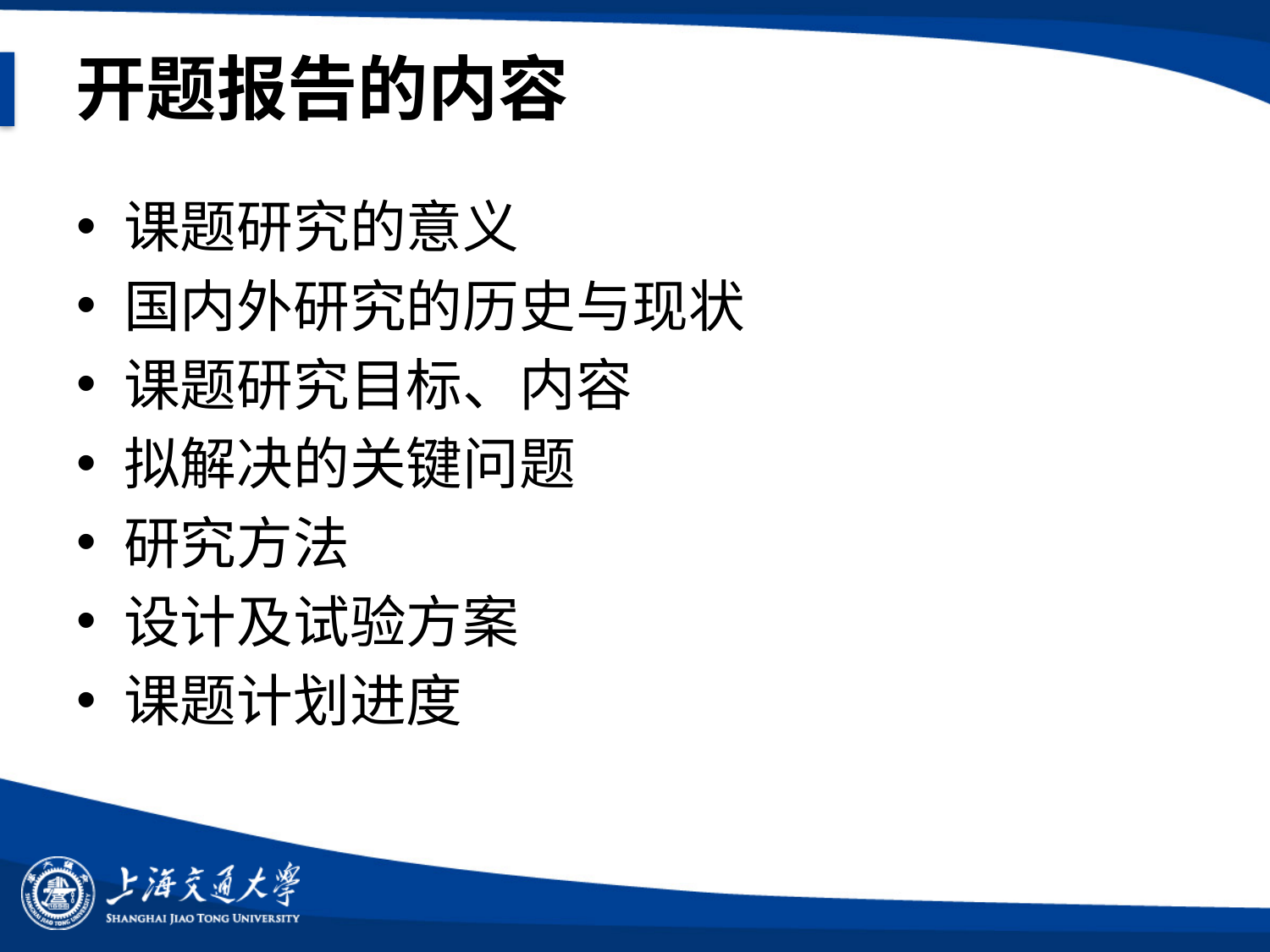

# 开题报告的内容
课题研究的意义
国内外研究的历史与现状
课题研究目标、内容
拟解决的关键问题
研究方法
设计及试验方案
课题计划进度